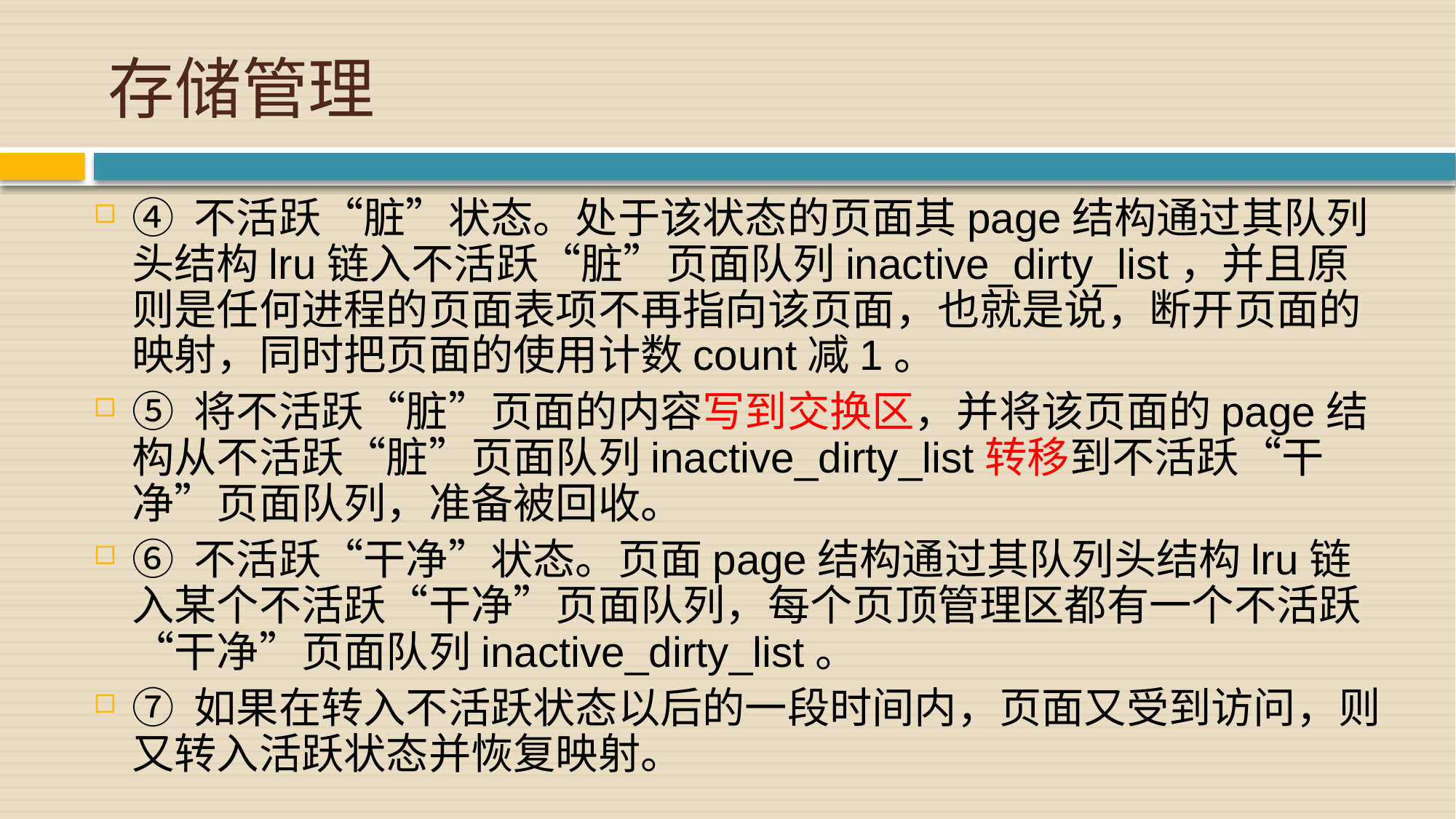

# 存储管理
④ 不活跃“脏”状态。处于该状态的页面其page结构通过其队列头结构lru链入不活跃“脏”页面队列inactive_dirty_list，并且原则是任何进程的页面表项不再指向该页面，也就是说，断开页面的映射，同时把页面的使用计数count减1。
⑤ 将不活跃“脏”页面的内容写到交换区，并将该页面的page结构从不活跃“脏”页面队列inactive_dirty_list转移到不活跃“干净”页面队列，准备被回收。
⑥ 不活跃“干净”状态。页面page结构通过其队列头结构lru链入某个不活跃“干净”页面队列，每个页顶管理区都有一个不活跃“干净”页面队列inactive_dirty_list。
⑦ 如果在转入不活跃状态以后的一段时间内，页面又受到访问，则又转入活跃状态并恢复映射。